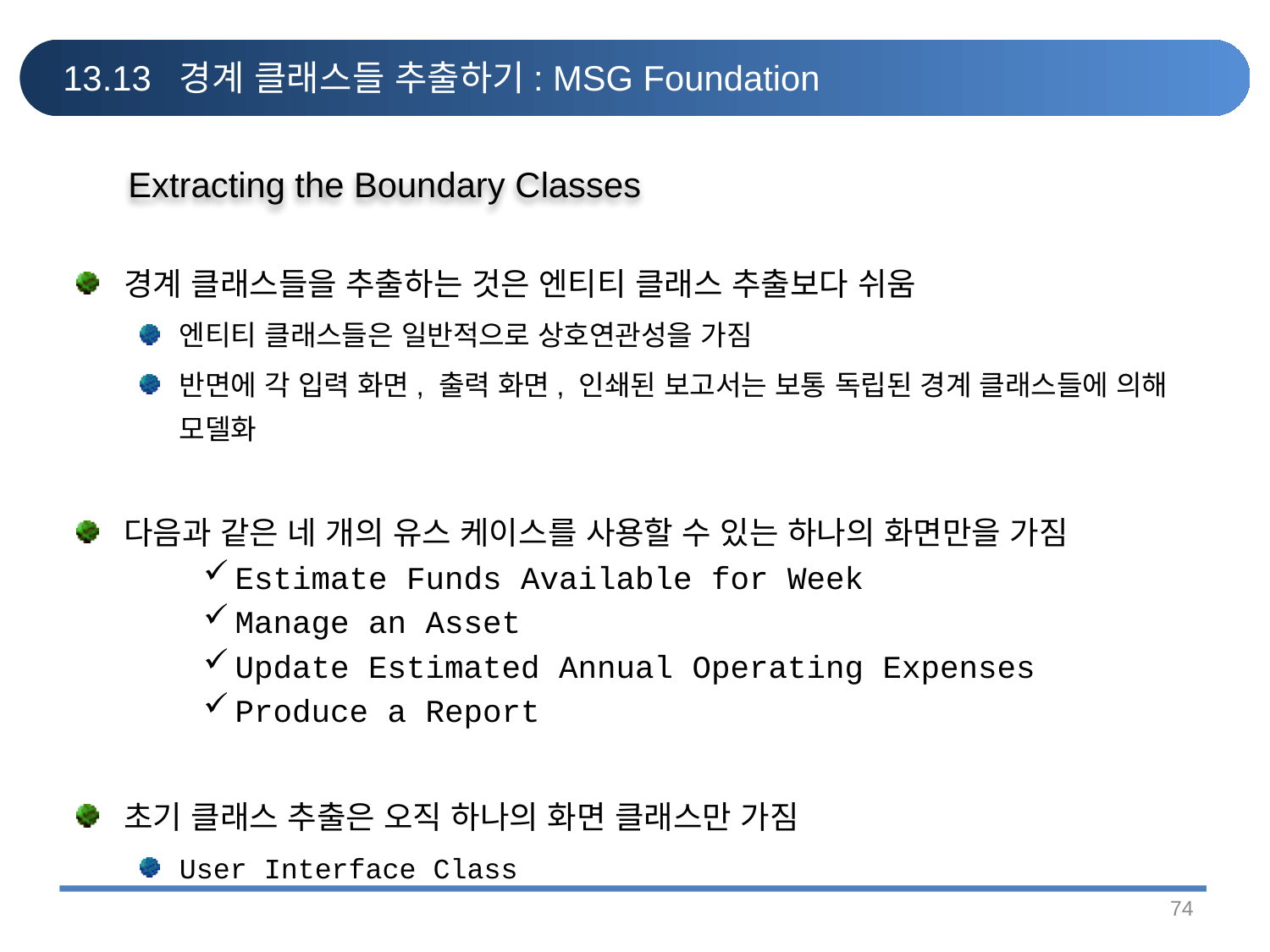

# 13.13  경계 클래스들 추출하기: MSG Foundation
Extracting the Boundary Classes
경계 클래스들을 추출하는 것은 엔티티 클래스 추출보다 쉬움
엔티티 클래스들은 일반적으로 상호연관성을 가짐
반면에 각 입력 화면, 출력 화면, 인쇄된 보고서는 보통 독립된 경계 클래스들에 의해 모델화

다음과 같은 네 개의 유스 케이스를 사용할 수 있는 하나의 화면만을 가짐
Estimate Funds Available for Week
Manage an Asset
Update Estimated Annual Operating Expenses
Produce a Report

초기 클래스 추출은 오직 하나의 화면 클래스만 가짐
User Interface Class
74